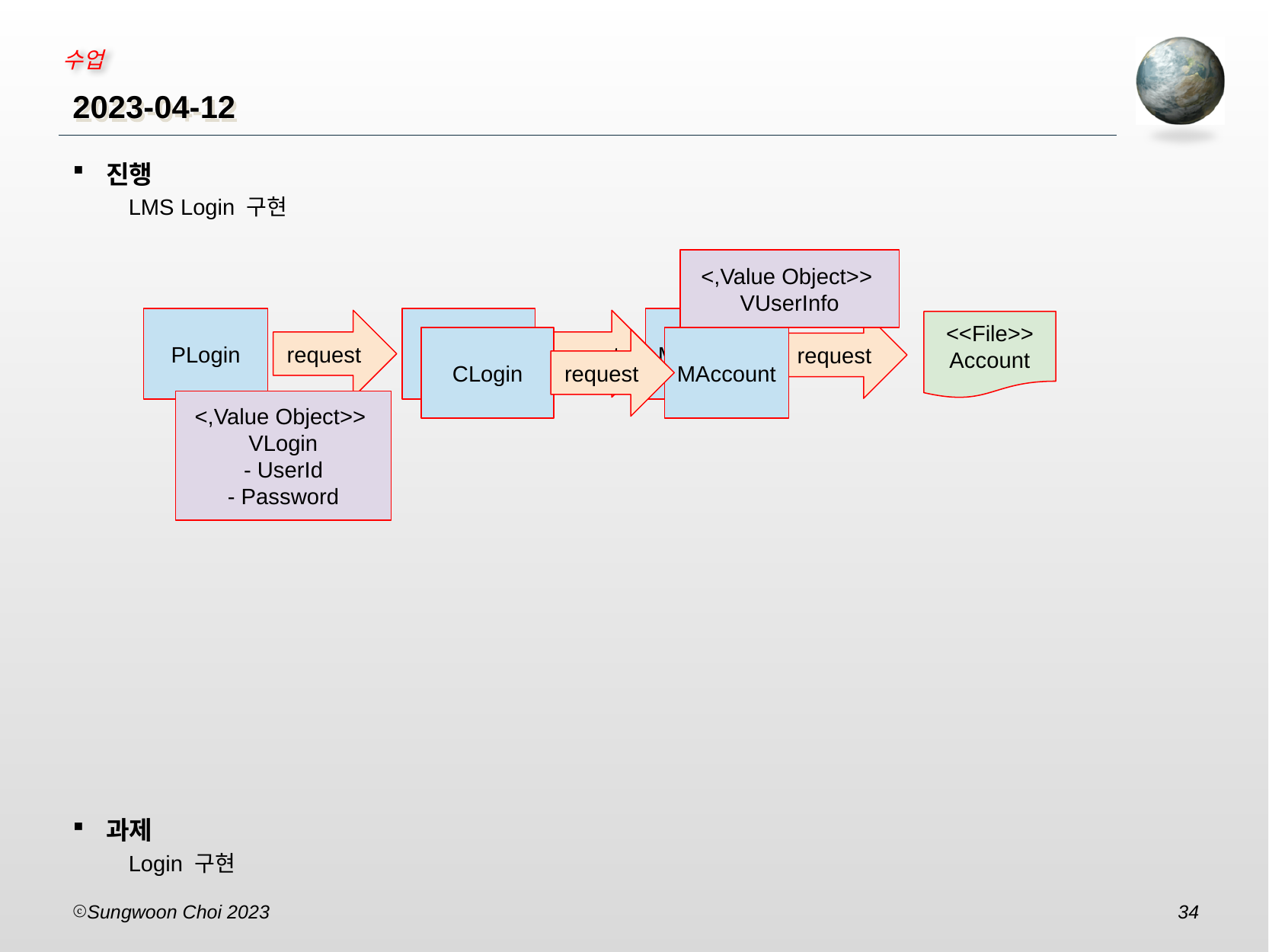

# 2023-04-12

진행
LMS Login 구현

과제
Login 구현
<,Value Object>>
VUserInfo
PLogin
CLongin
MAccount
request
request
request
<<File>>
Account
CLogin
MAccount
request
<,Value Object>>
VLogin
- UserId
- Password
Sungwoon Choi 2023
34